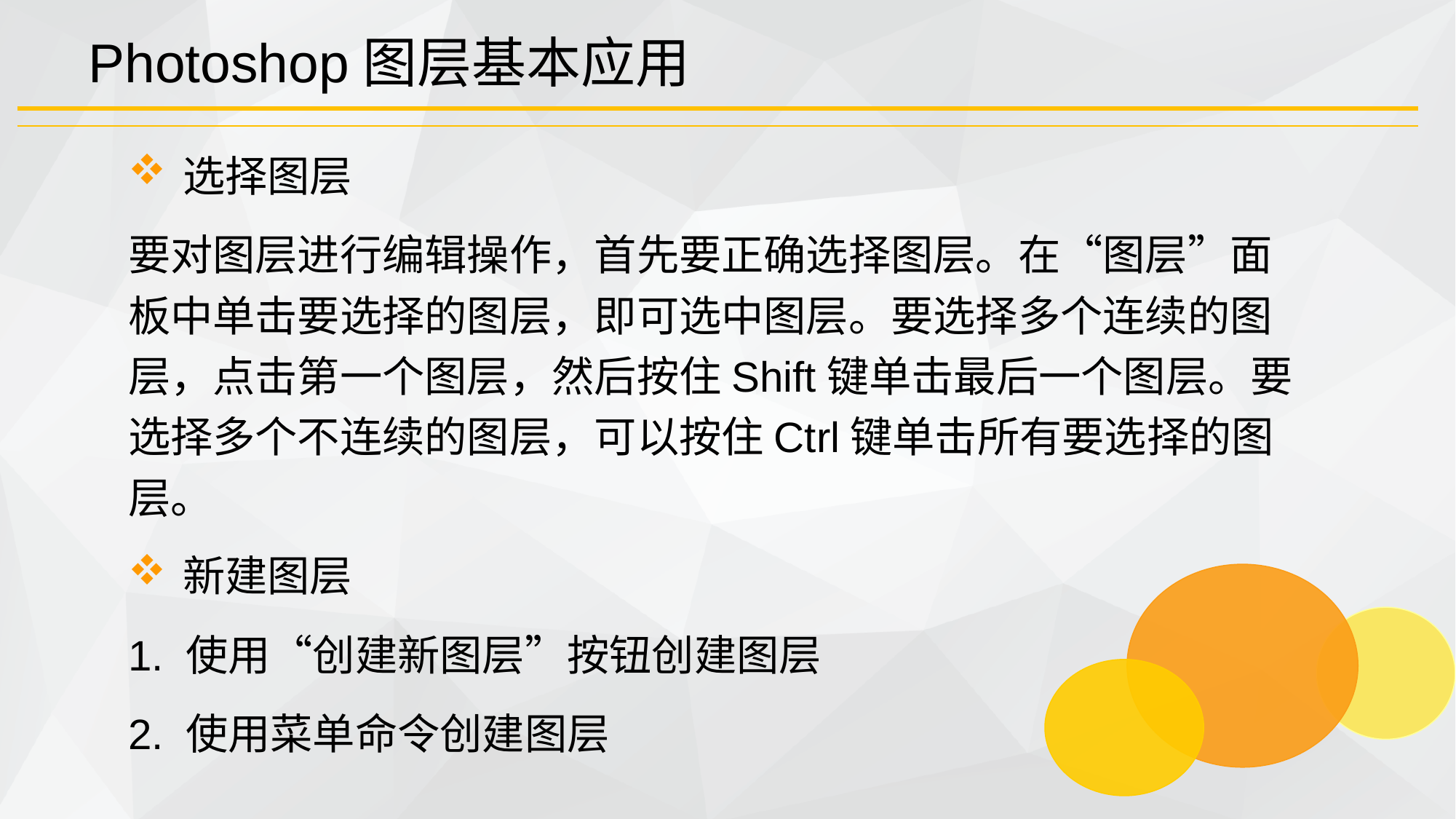

# Photoshop图层基本应用
选择图层
要对图层进行编辑操作，首先要正确选择图层。在“图层”面板中单击要选择的图层，即可选中图层。要选择多个连续的图层，点击第一个图层，然后按住Shift键单击最后一个图层。要选择多个不连续的图层，可以按住Ctrl键单击所有要选择的图层。
新建图层
1. 使用“创建新图层”按钮创建图层
2. 使用菜单命令创建图层